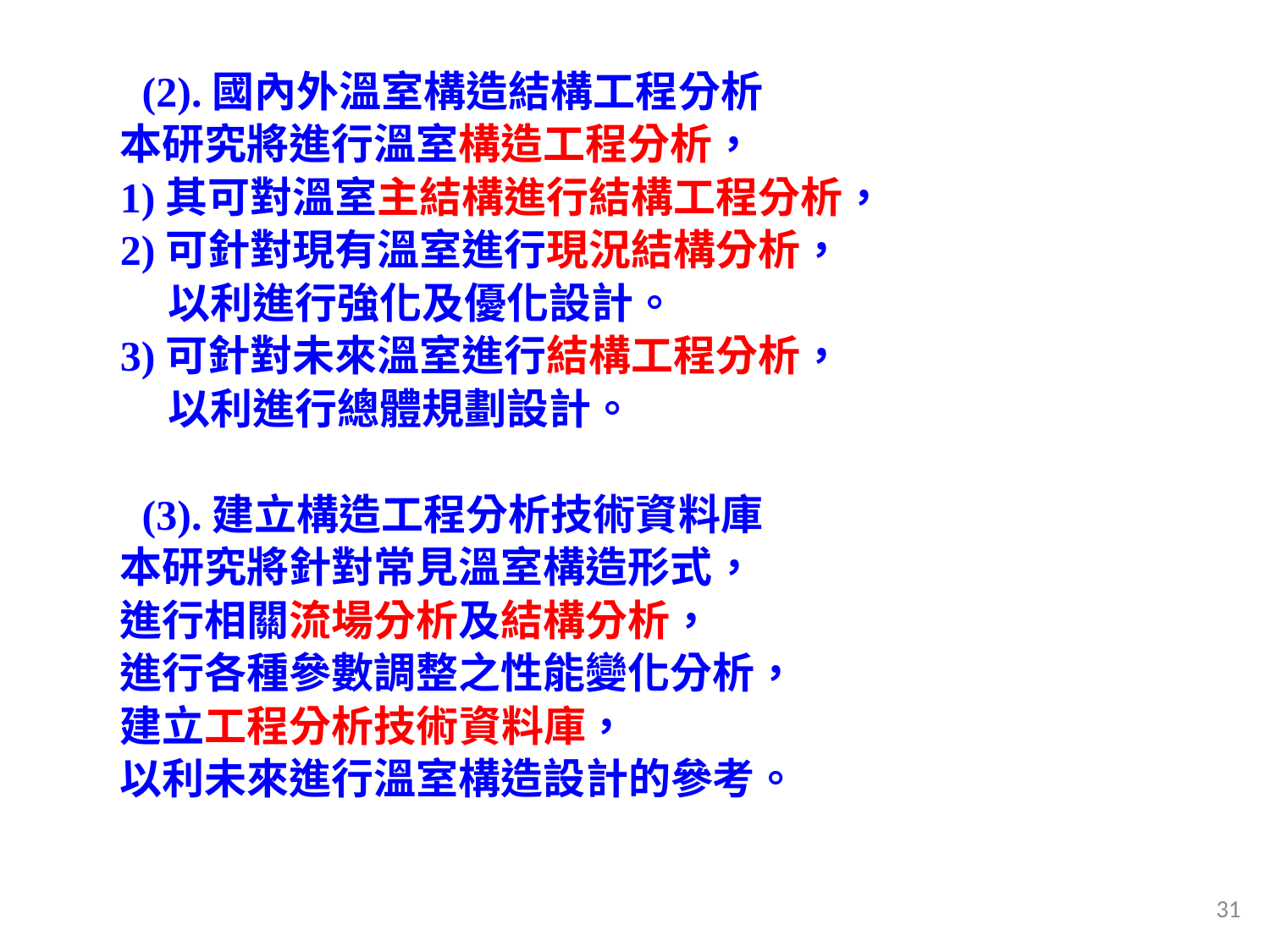

(2).國內外溫室構造結構工程分析
本研究將進行溫室構造工程分析，
1)其可對溫室主結構進行結構工程分析，
2)可針對現有溫室進行現況結構分析，
    以利進行強化及優化設計。
3)可針對未來溫室進行結構工程分析，
    以利進行總體規劃設計。

        (3).建立構造工程分析技術資料庫
本研究將針對常見溫室構造形式，
進行相關流場分析及結構分析，
進行各種參數調整之性能變化分析，
建立工程分析技術資料庫，
以利未來進行溫室構造設計的參考。
31